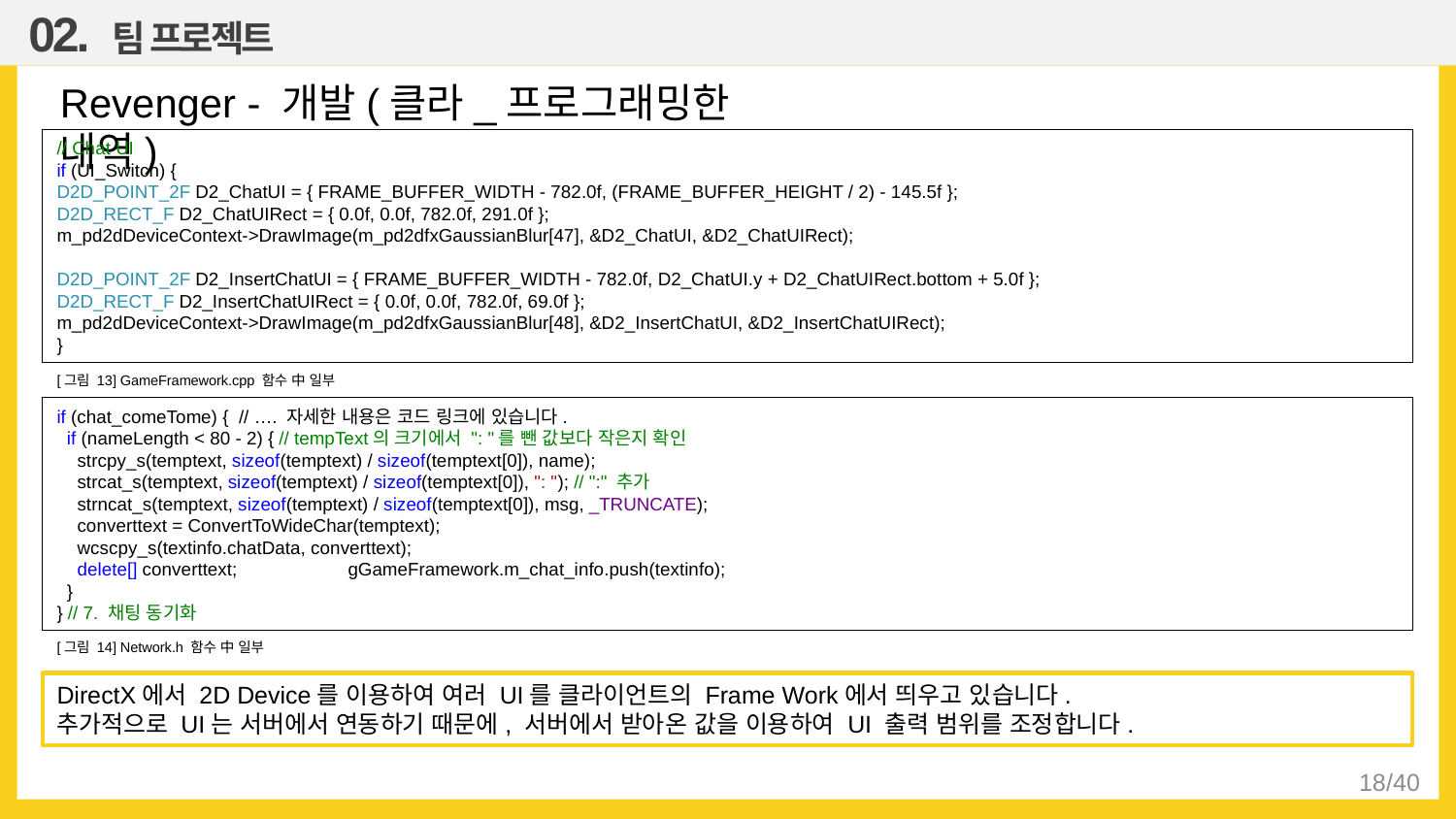

02. 팀 프로젝트

Revenger - 개발(클라_프로그래밍한 내역)
// Chat UI
if (UI_Switch) {
D2D_POINT_2F D2_ChatUI = { FRAME_BUFFER_WIDTH - 782.0f, (FRAME_BUFFER_HEIGHT / 2) - 145.5f };
D2D_RECT_F D2_ChatUIRect = { 0.0f, 0.0f, 782.0f, 291.0f };
m_pd2dDeviceContext->DrawImage(m_pd2dfxGaussianBlur[47], &D2_ChatUI, &D2_ChatUIRect);

D2D_POINT_2F D2_InsertChatUI = { FRAME_BUFFER_WIDTH - 782.0f, D2_ChatUI.y + D2_ChatUIRect.bottom + 5.0f };
D2D_RECT_F D2_InsertChatUIRect = { 0.0f, 0.0f, 782.0f, 69.0f };
m_pd2dDeviceContext->DrawImage(m_pd2dfxGaussianBlur[48], &D2_InsertChatUI, &D2_InsertChatUIRect);
}
[그림 13] GameFramework.cpp 함수 中 일부
if (chat_comeTome) {  // …. 자세한 내용은 코드 링크에 있습니다.
  if (nameLength < 80 - 2) { // tempText의 크기에서 ": "를 뺀 값보다 작은지 확인
    strcpy_s(temptext, sizeof(temptext) / sizeof(temptext[0]), name);
    strcat_s(temptext, sizeof(temptext) / sizeof(temptext[0]), ": "); // ":" 추가
    strncat_s(temptext, sizeof(temptext) / sizeof(temptext[0]), msg, _TRUNCATE);
    converttext = ConvertToWideChar(temptext);
    wcscpy_s(textinfo.chatData, converttext);
    delete[] converttext;	gGameFramework.m_chat_info.push(textinfo);
  }
} // 7. 채팅 동기화
[그림 14] Network.h 함수 中 일부
DirectX에서 2D Device를 이용하여 여러 UI를 클라이언트의 Frame Work에서 띄우고 있습니다.
추가적으로 UI는 서버에서 연동하기 때문에, 서버에서 받아온 값을 이용하여 UI 출력 범위를 조정합니다.
18/40